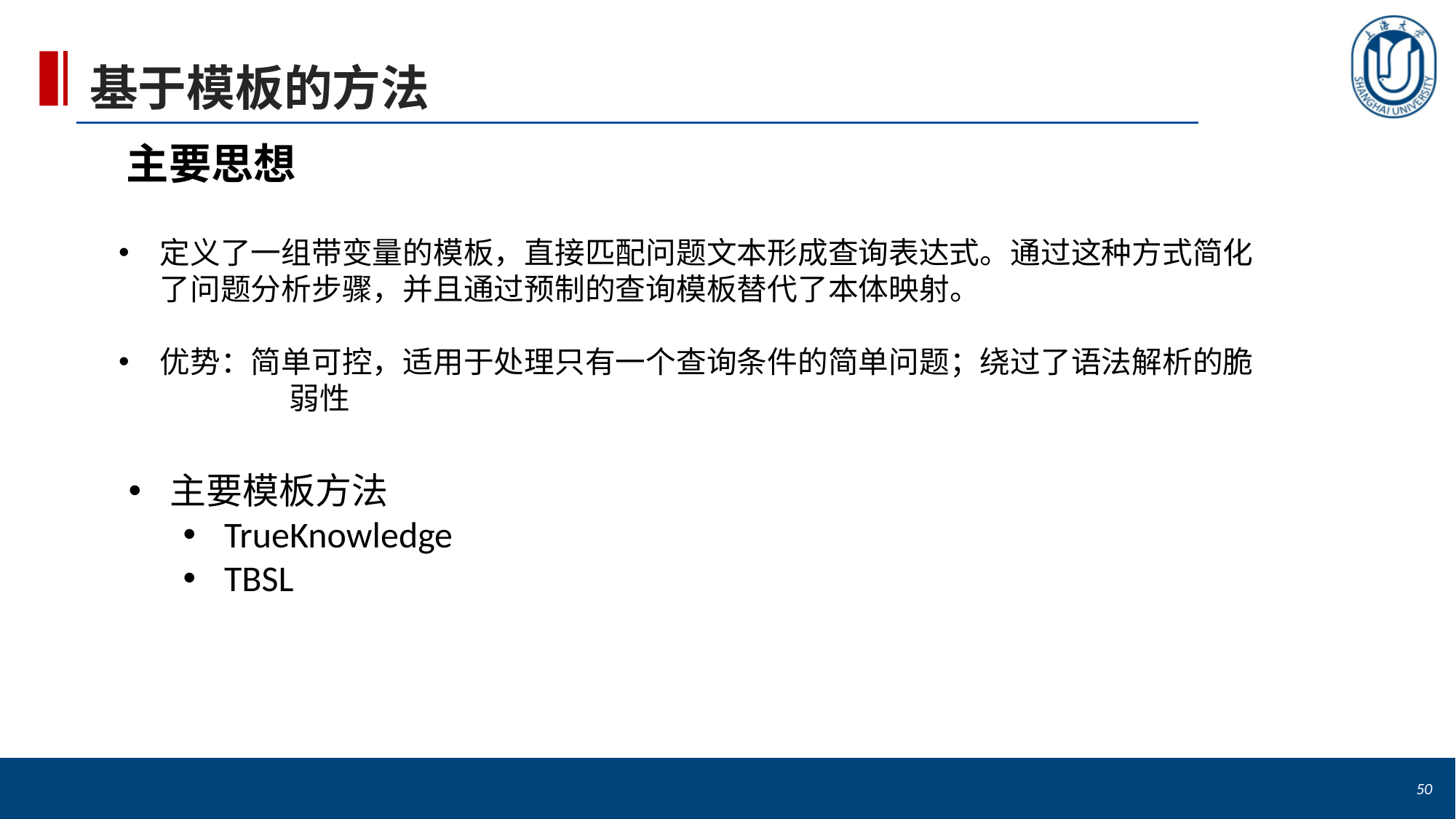

# 基于模板的方法
主要思想
定义了一组带变量的模板，直接匹配问题文本形成查询表达式。通过这种方式简化了问题分析步骤，并且通过预制的查询模板替代了本体映射。

优势：简单可控，适用于处理只有一个查询条件的简单问题；绕过了语法解析的脆	   弱性
主要模板方法
TrueKnowledge
TBSL
50